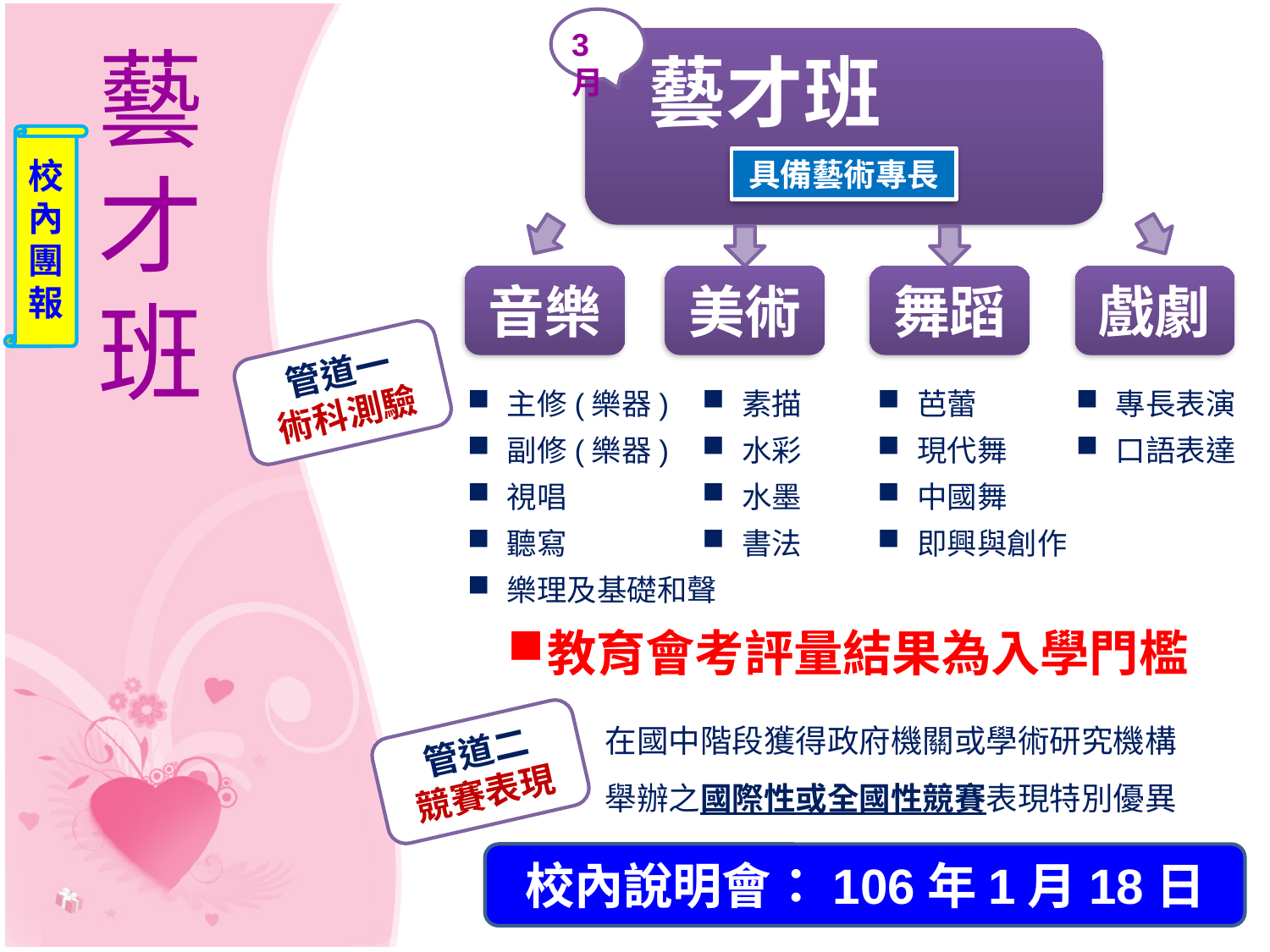

3月
藝才班
藝才班
校
內
團
報
具備藝術專長

戲劇

音樂

美術

舞蹈
管道一
術科測驗
主修(樂器)
副修(樂器)
視唱
聽寫
樂理及基礎和聲
素描
水彩
水墨
書法
芭蕾
現代舞
中國舞
即興與創作
專長表演
口語表達
教育會考評量結果為入學門檻
在國中階段獲得政府機關或學術研究機構舉辦之國際性或全國性競賽表現特別優異
管道二
競賽表現
校內說明會：106年1月18日
8